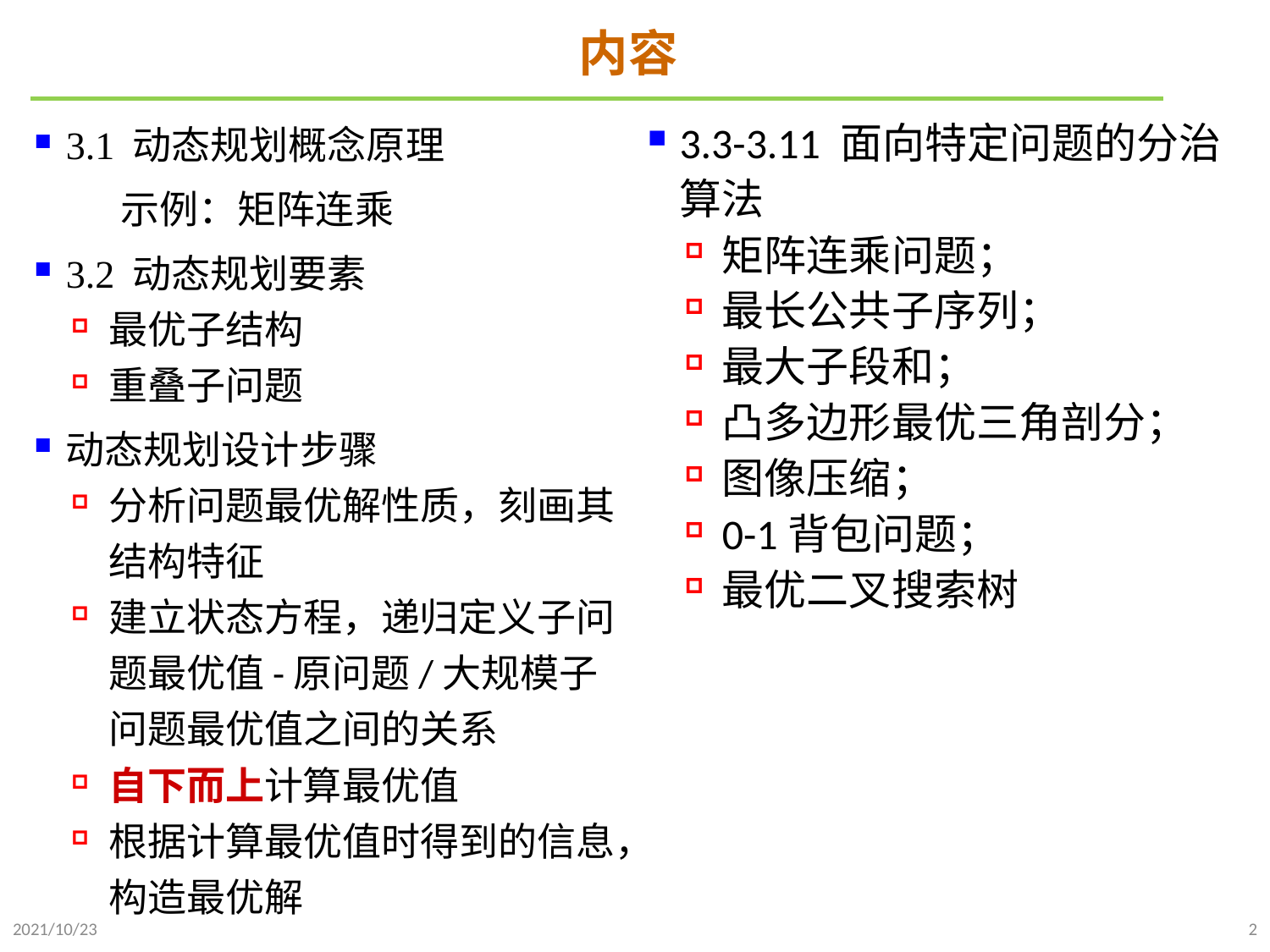

# 内容
3.3-3.11 面向特定问题的分治算法
矩阵连乘问题；
最长公共子序列；
最大子段和；
凸多边形最优三角剖分；
图像压缩；
0-1背包问题；
最优二叉搜索树

3.1 动态规划概念原理
         示例：矩阵连乘
3.2 动态规划要素
最优子结构
重叠子问题
动态规划设计步骤
分析问题最优解性质，刻画其结构特征
建立状态方程，递归定义子问题最优值-原问题/大规模子问题最优值之间的关系
自下而上计算最优值
根据计算最优值时得到的信息，构造最优解

2021/10/23
2